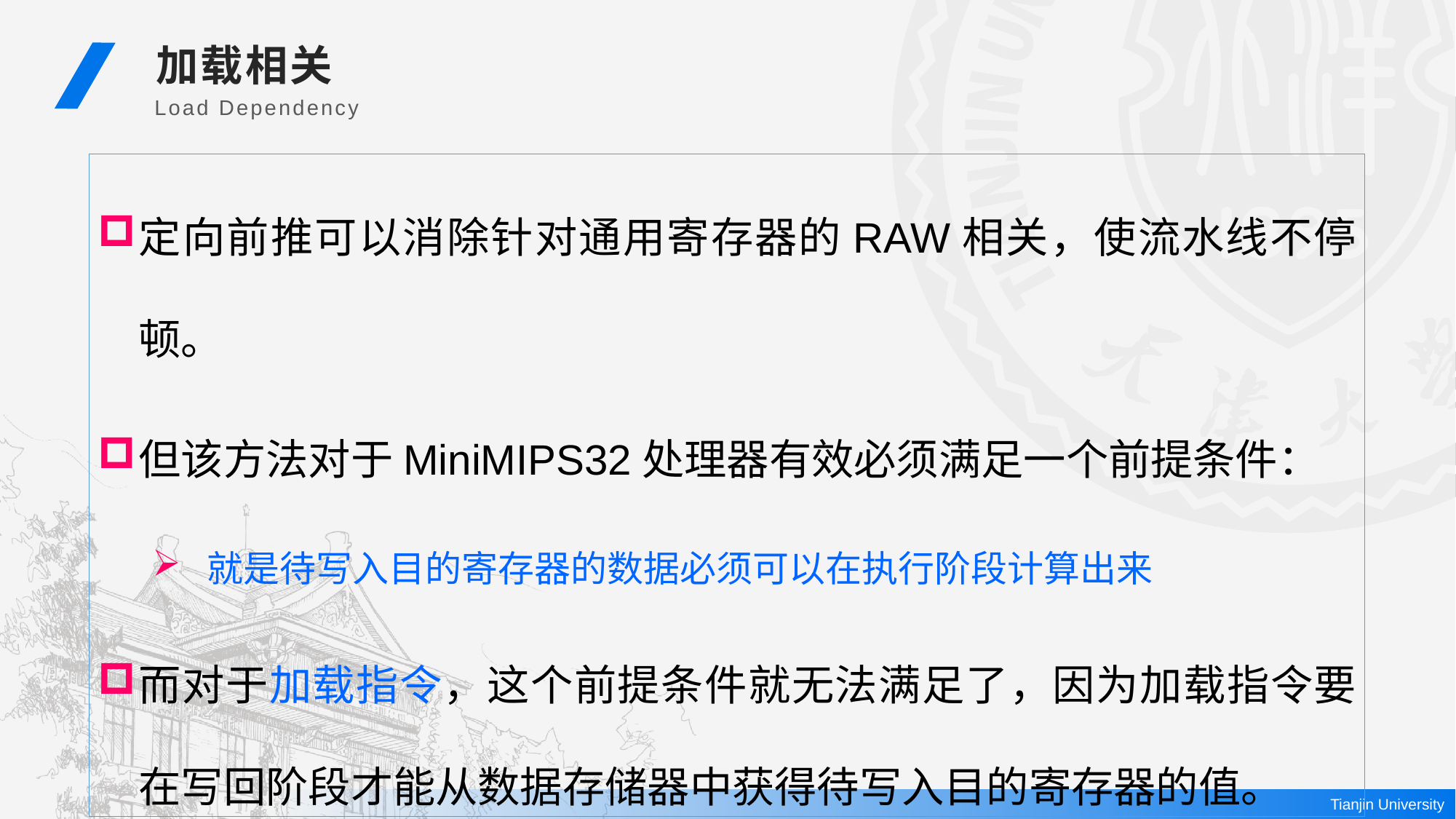

加载相关
Load Dependency
定向前推可以消除针对通用寄存器的RAW相关，使流水线不停顿。
但该方法对于MiniMIPS32处理器有效必须满足一个前提条件：
就是待写入目的寄存器的数据必须可以在执行阶段计算出来
而对于加载指令，这个前提条件就无法满足了，因为加载指令要在写回阶段才能从数据存储器中获得待写入目的寄存器的值。